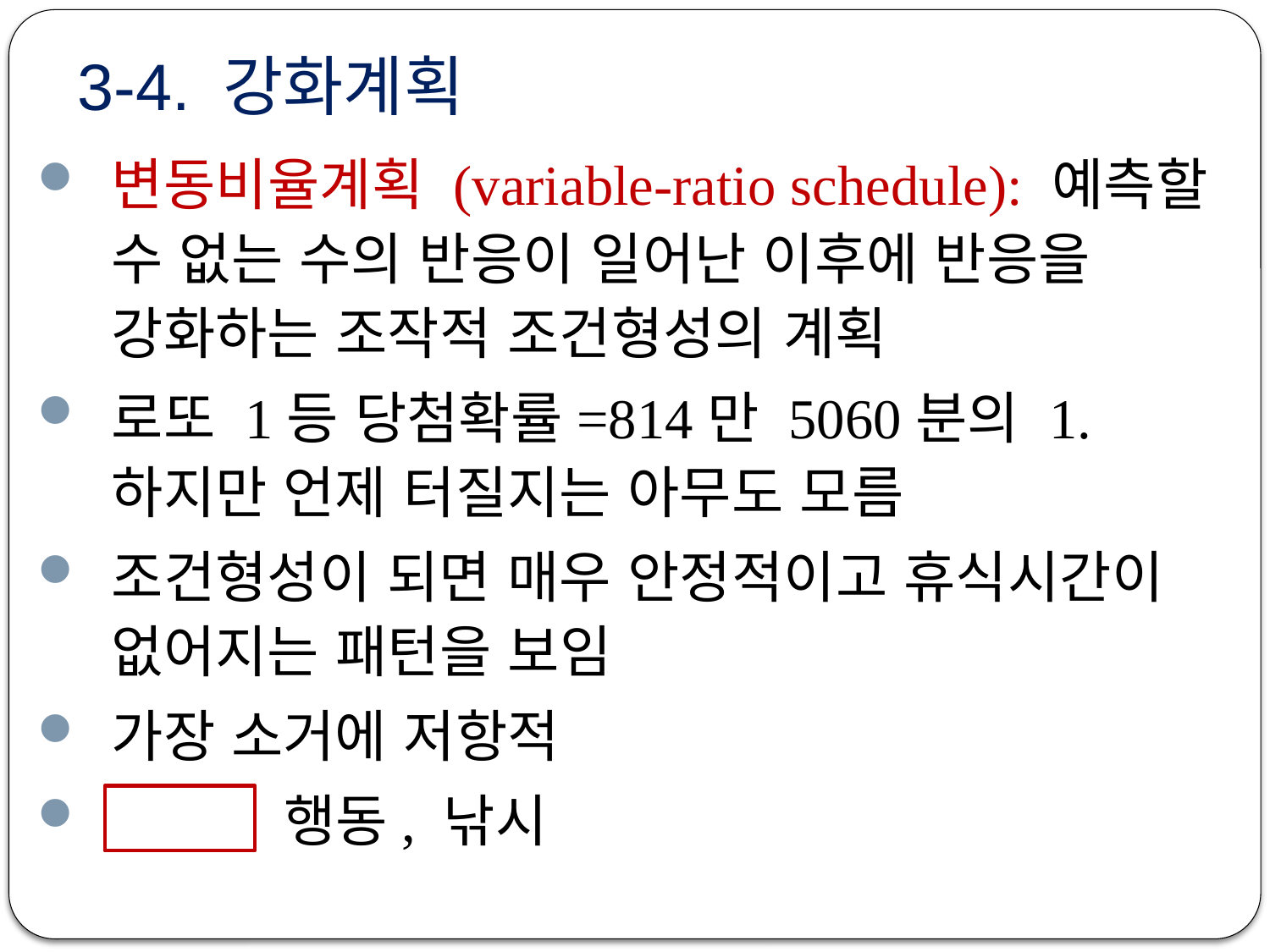

# 3-4. 강화계획
변동비율계획 (variable-ratio schedule): 예측할 수 없는 수의 반응이 일어난 이후에 반응을 강화하는 조작적 조건형성의 계획
로또 1등 당첨확률=814만 5060분의 1. 하지만 언제 터질지는 아무도 모름
조건형성이 되면 매우 안정적이고 휴식시간이 없어지는 패턴을 보임
가장 소거에 저항적
          행동, 낚시